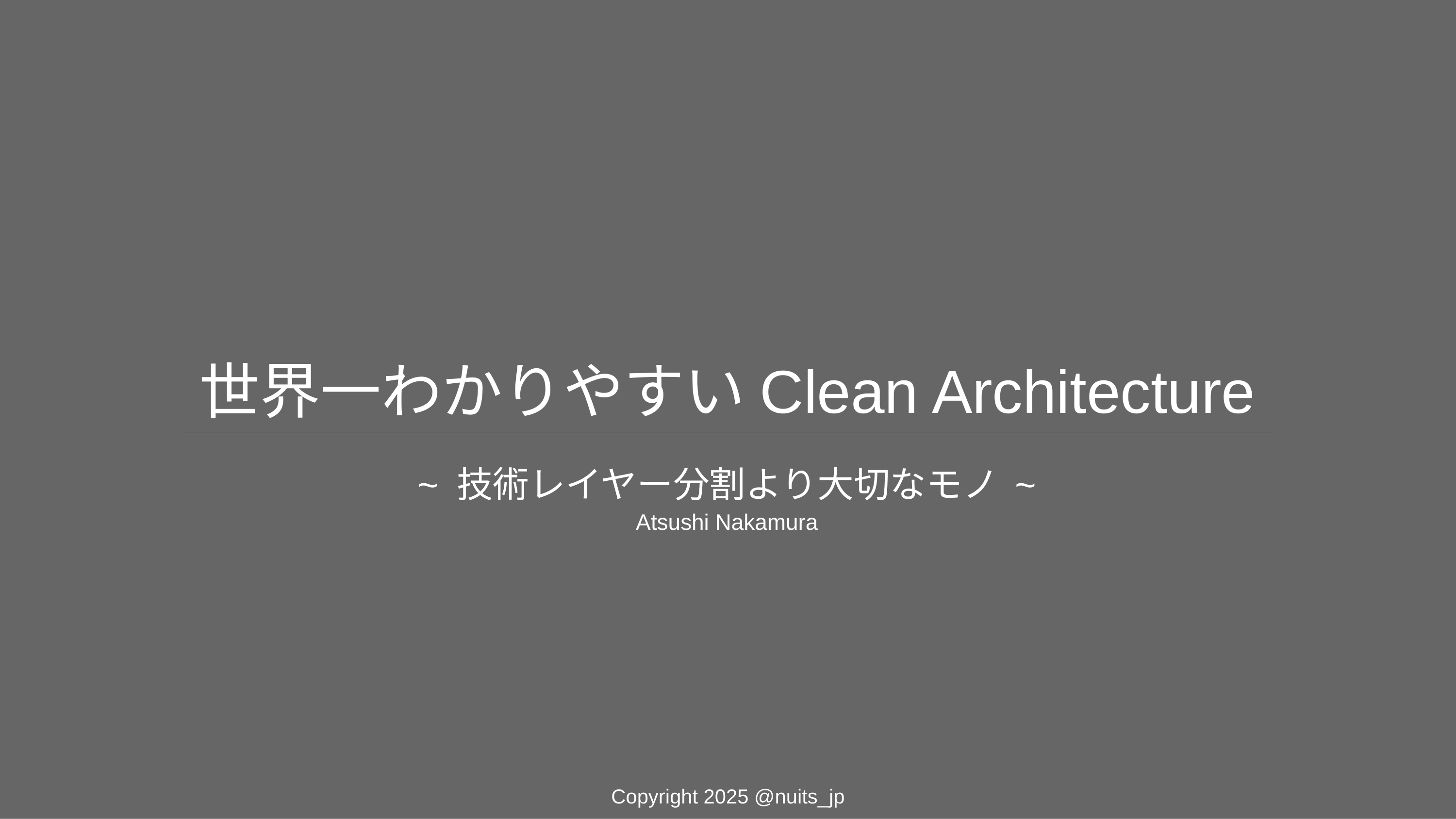

# 世界一わかりやすいClean Architecture
~ 技術レイヤー分割より大切なモノ ~
Atsushi Nakamura